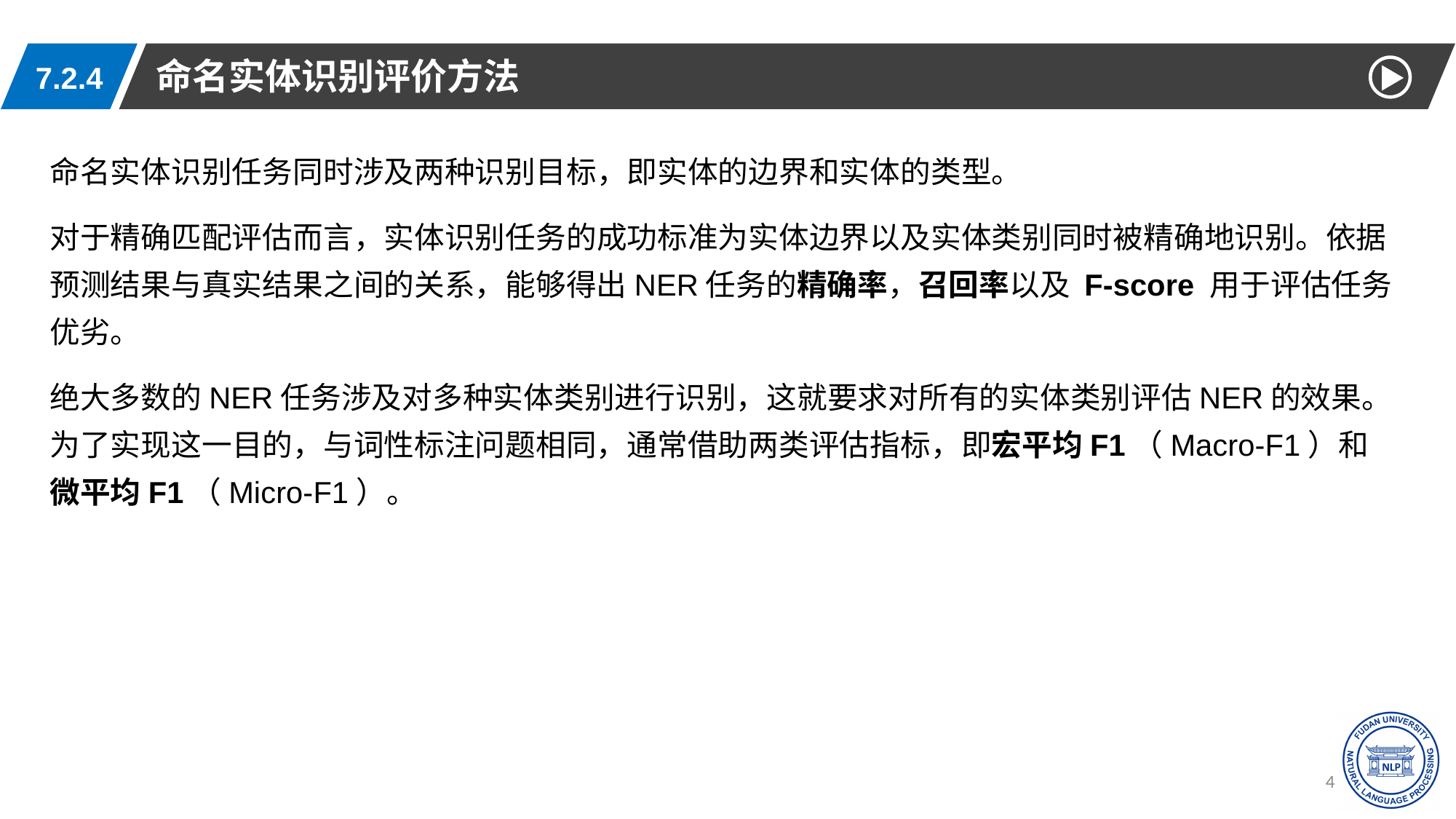

命名实体识别评价方法
7.2.4

命名实体识别任务同时涉及两种识别目标，即实体的边界和实体的类型。
对于精确匹配评估而言，实体识别任务的成功标准为实体边界以及实体类别同时被精确地识别。依据预测结果与真实结果之间的关系，能够得出NER任务的精确率，召回率以及 F-score 用于评估任务优劣。
绝大多数的NER任务涉及对多种实体类别进行识别，这就要求对所有的实体类别评估NER的效果。为了实现这一目的，与词性标注问题相同，通常借助两类评估指标，即宏平均F1（Macro-F1）和微平均F1（Micro-F1）。
41